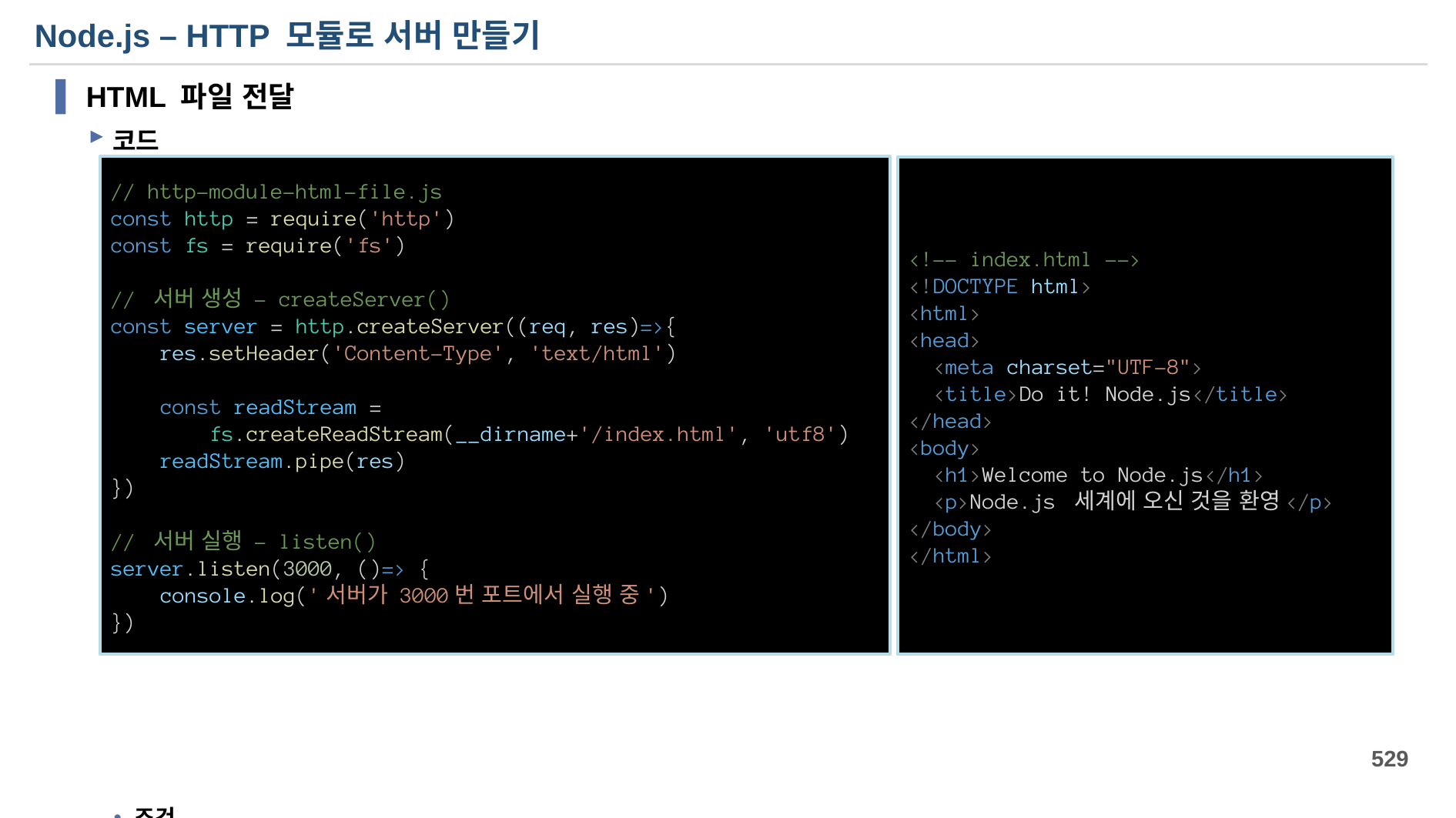

# Node.js – HTTP 모듈로 서버 만들기
HTML 파일 전달
코드

조건
위 http-module-html-file.js 파일이 저장되어 있는 폴더(디렉토리)에 index.html 파일 있어야  함
// http-module-html-file.js
const http = require('http')
const fs = require('fs')
// 서버 생성 - createServer()
const server = http.createServer((req, res)=>{
    res.setHeader('Content-Type', 'text/html')

    const readStream =
        fs.createReadStream(__dirname+'/index.html', 'utf8')
    readStream.pipe(res)
})
// 서버 실행 - listen()
server.listen(3000, ()=> {
    console.log('서버가 3000번 포트에서 실행 중')
})
<!-- index.html -->
<!DOCTYPE html>
<html>
<head>
  <meta charset="UTF-8">
  <title>Do it! Node.js</title>
</head>
<body>
  <h1>Welcome to Node.js</h1>
  <p>Node.js 세계에 오신 것을 환영</p>
</body>
</html>
529